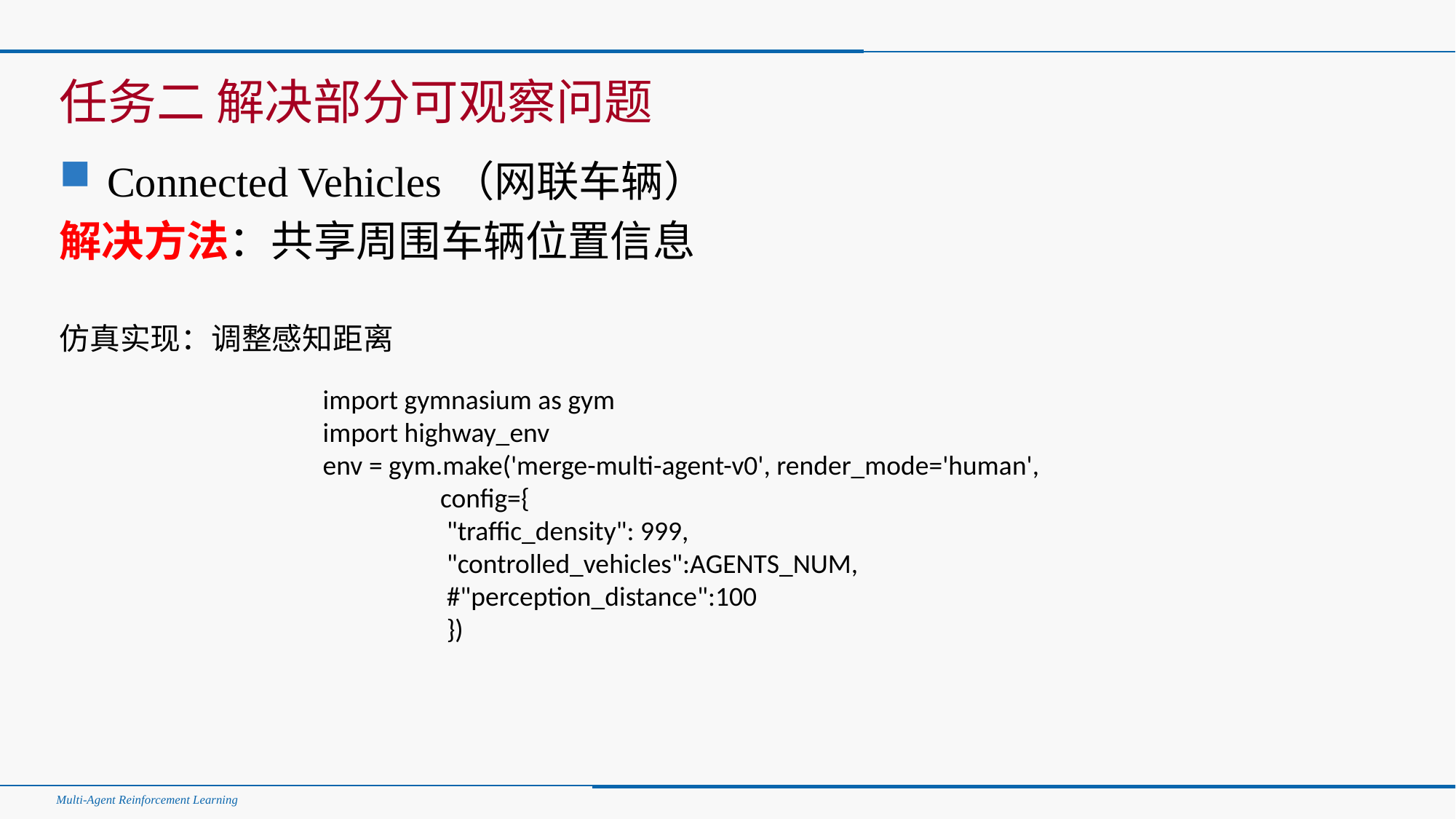

#
任务二 解决部分可观察问题
Connected Vehicles（网联车辆）
解决方法：共享周围车辆位置信息

仿真实现：调整感知距离
import gymnasium as gym
import highway_env
env = gym.make('merge-multi-agent-v0', render_mode='human',
                   config={
                    "traffic_density": 999,
                    "controlled_vehicles":AGENTS_NUM,
                    #"perception_distance":100
                    })
35